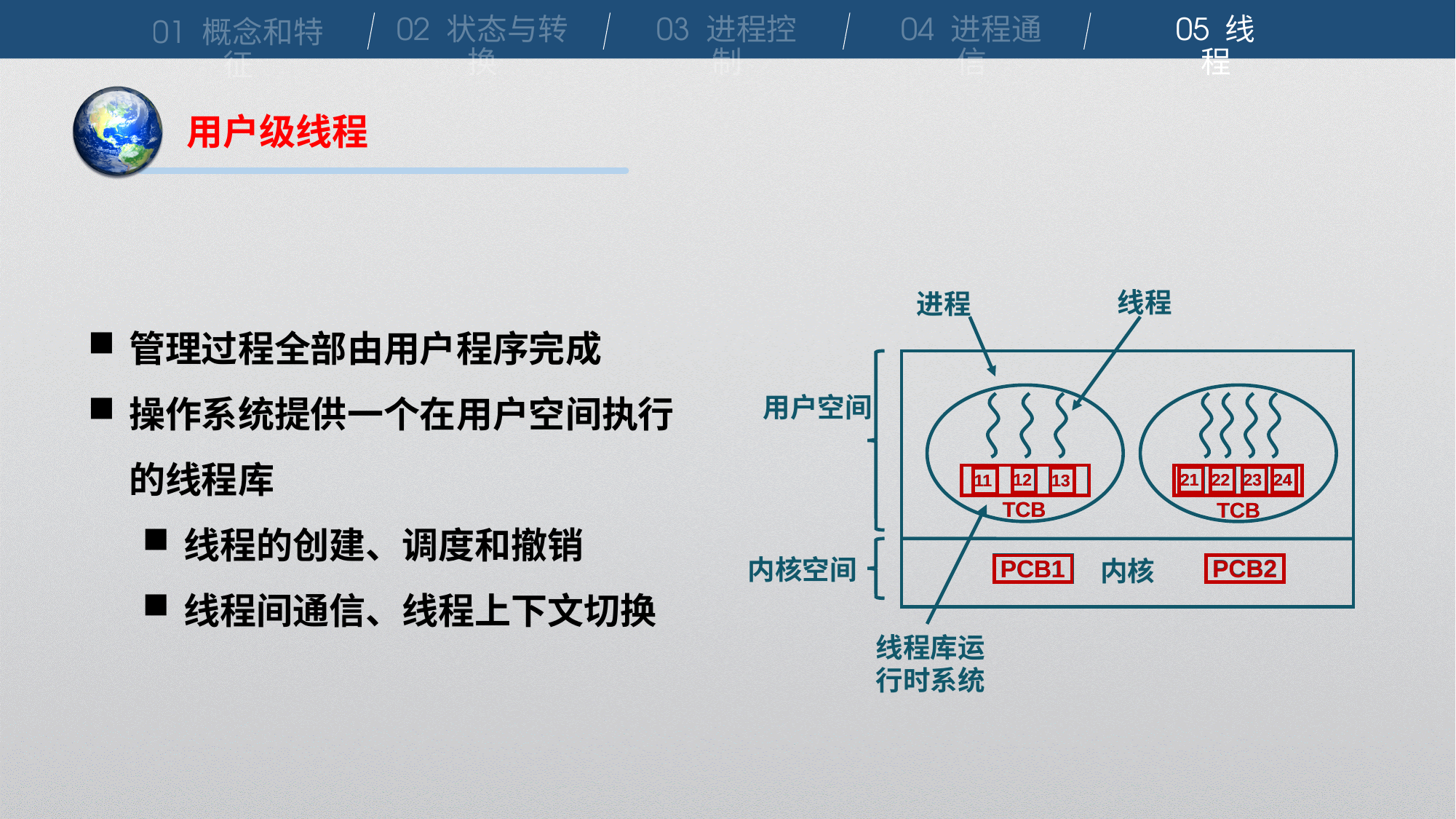

02 状态与转换
03 进程控制
04 进程通信
05 线程
01 概念和特征
用户级线程
线程
进程

用户空间

12

21

22

23

24

11

13

TCB
TCB

内核空间
PCB2
PCB1
内核

线程库运行时系统
管理过程全部由用户程序完成
操作系统提供一个在用户空间执行的线程库
线程的创建、调度和撤销
线程间通信、线程上下文切换
12

11

13

TCB
21

22

23

24

TCB
PCB2

PCB1